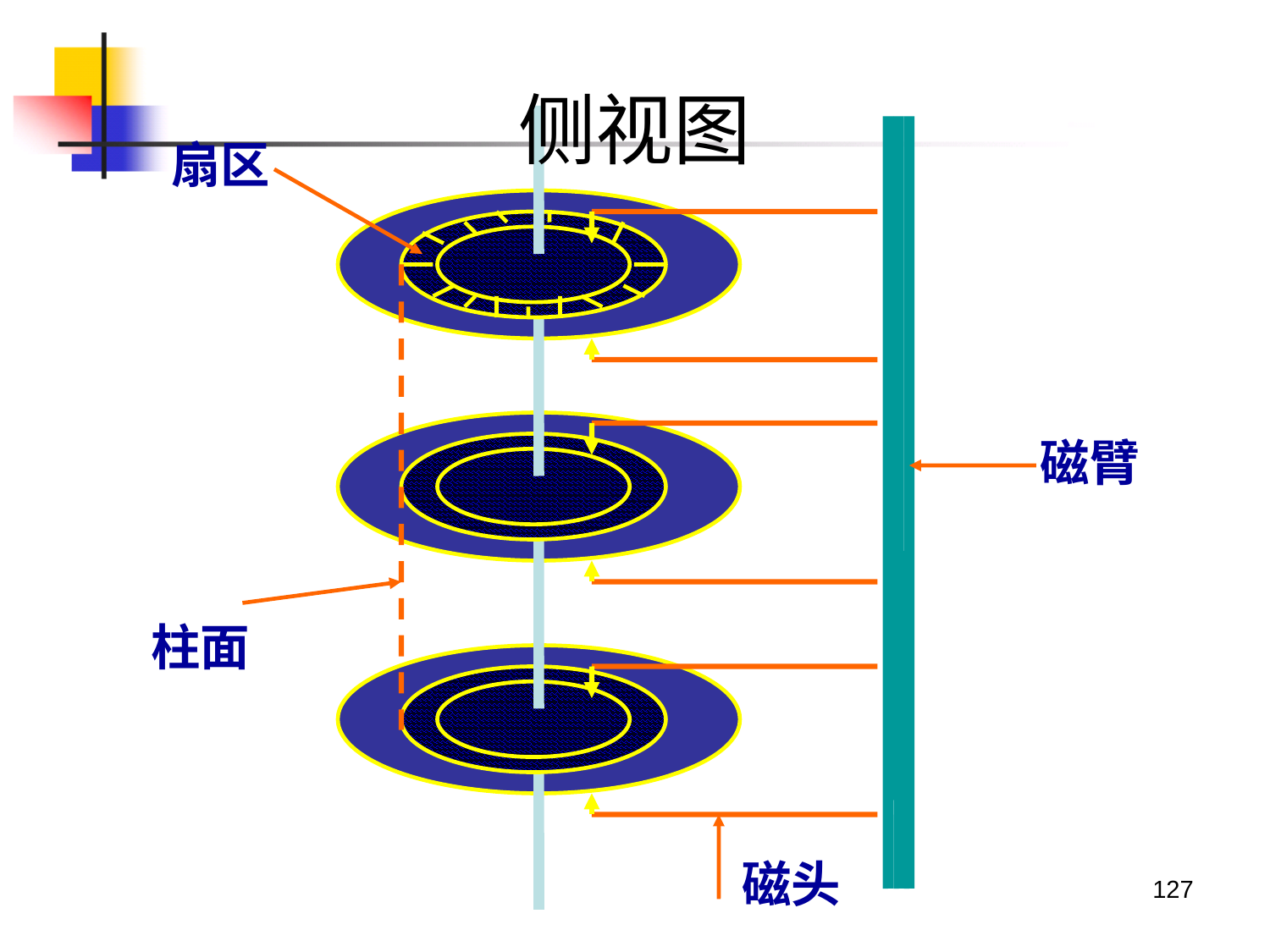

# 侧视图

扇区

磁臂

柱面

磁头
127